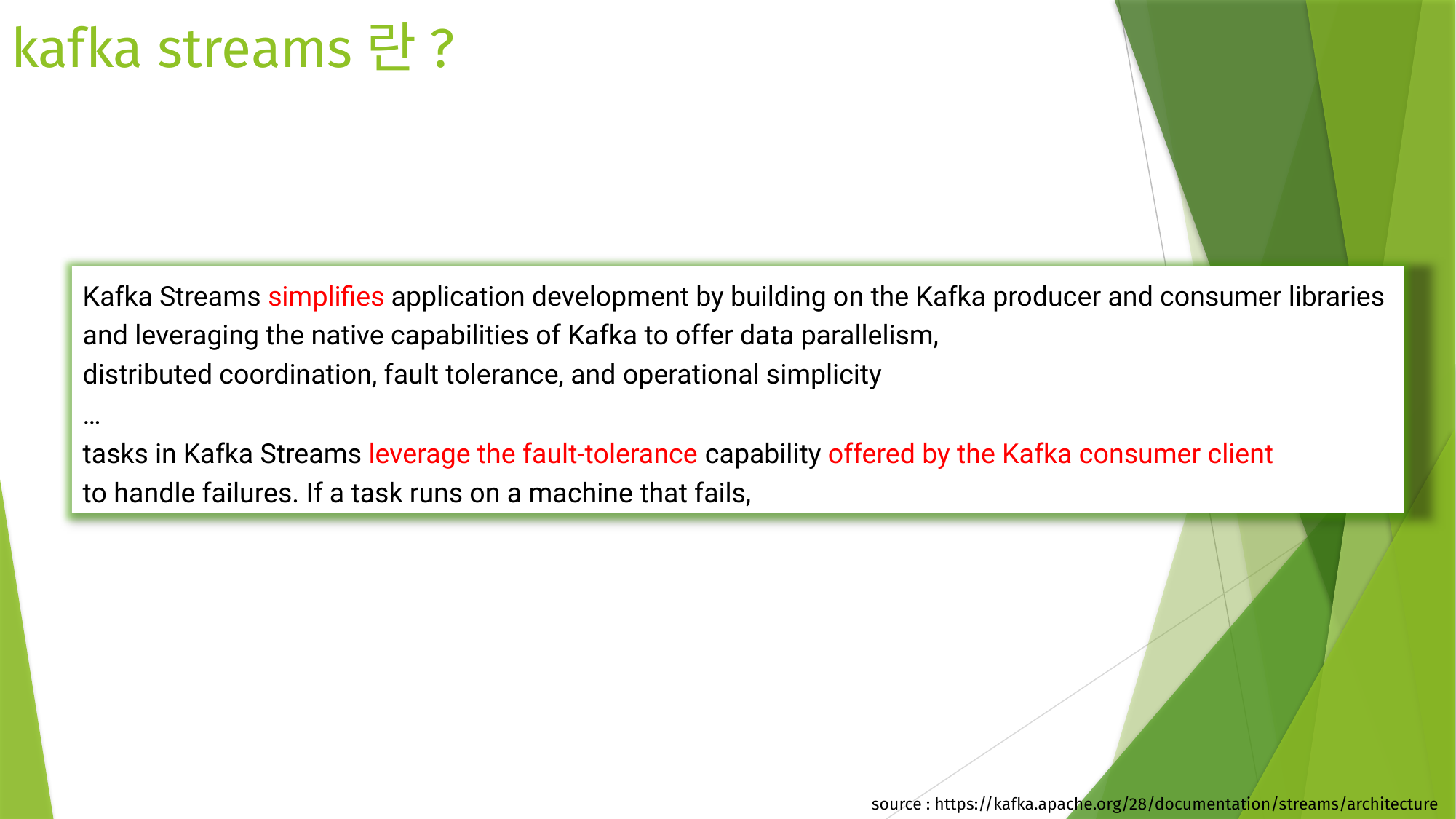

# kafka streams란?
Kafka Streams simplifies application development by building on the Kafka producer and consumer libraries
and leveraging the native capabilities of Kafka to offer data parallelism,
distributed coordination, fault tolerance, and operational simplicity
…
tasks in Kafka Streams leverage the fault-tolerance capability offered by the Kafka consumer client
to handle failures. If a task runs on a machine that fails,
source : https://kafka.apache.org/28/documentation/streams/architecture